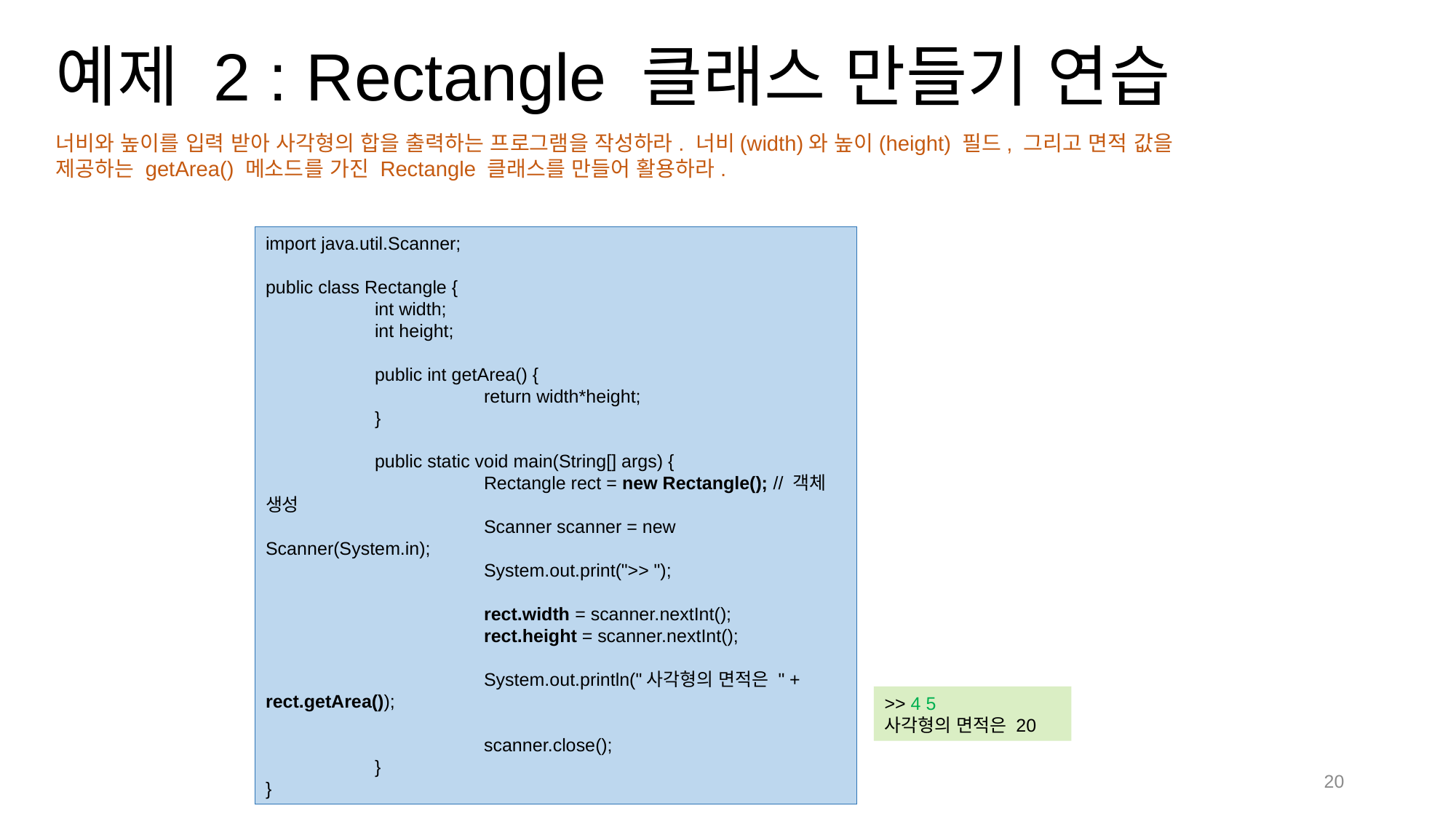

# 예제 2 : Rectangle 클래스 만들기 연습
너비와 높이를 입력 받아 사각형의 합을 출력하는 프로그램을 작성하라. 너비(width)와 높이(height) 필드, 그리고 면적 값을 제공하는 getArea() 메소드를 가진 Rectangle 클래스를 만들어 활용하라.
import java.util.Scanner;

public class Rectangle {
	int width;
	int height;

	public int getArea() {
		return width*height;
	}

	public static void main(String[] args) {
		Rectangle rect = new Rectangle(); // 객체 생성
		Scanner scanner = new Scanner(System.in);
		System.out.print(">> ");

		rect.width = scanner.nextInt();
		rect.height = scanner.nextInt();

		System.out.println("사각형의 면적은 " + rect.getArea());

		scanner.close();
	}
}
>> 4 5
사각형의 면적은 20
20